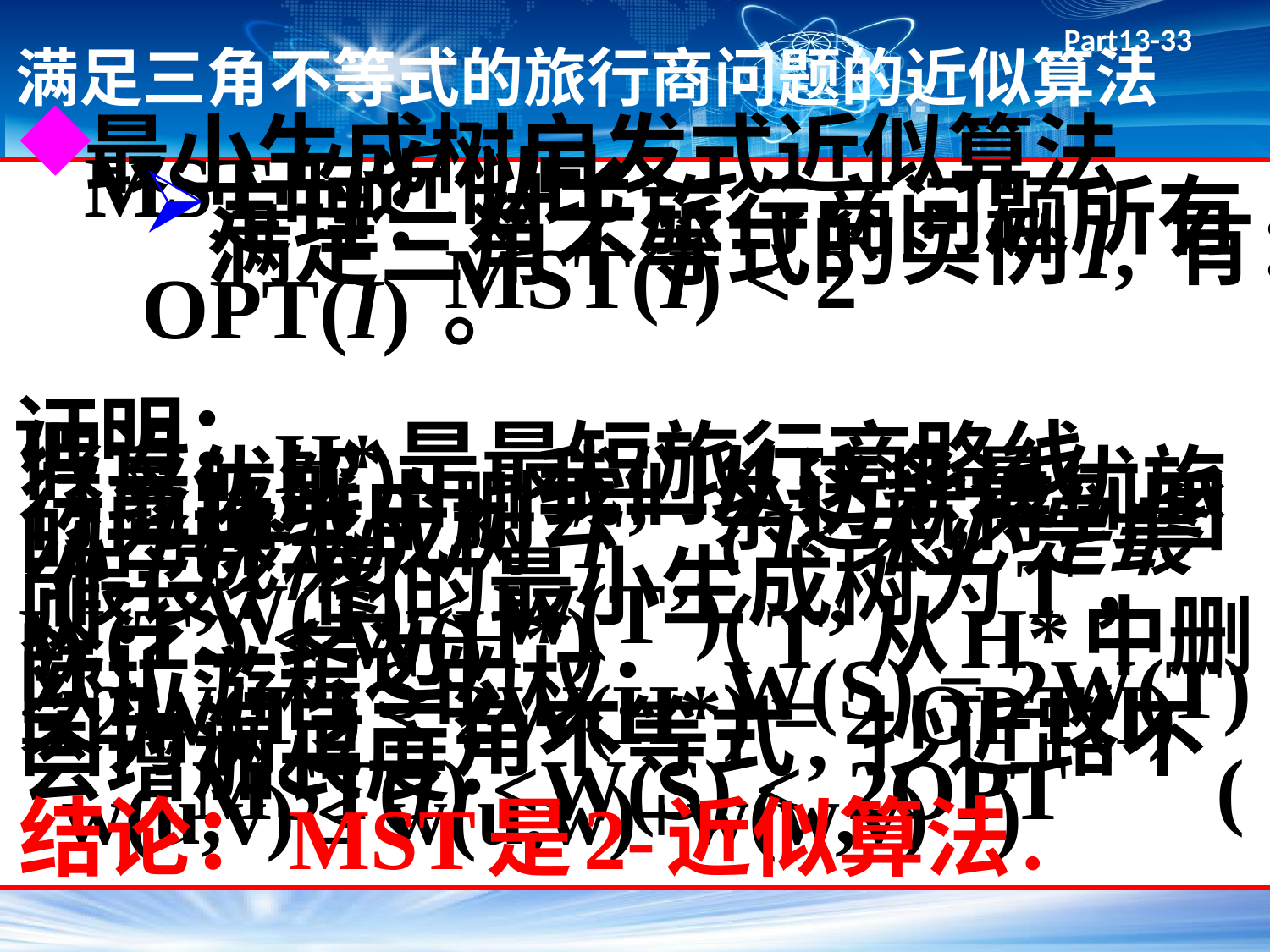

# 满足三角不等式的旅行商问题的近似算法
最小生成树启发式近似算法MST的近似比
定理：对于旅行商问题所有满足三角不等式的实例I, 有：
              MST(I) < 2 OPT(I) 。

证明：
假设:  H*是最短旅行商路线（最优解），我们从这条最优旅行商路线中删去一条边就得到图的一棵生成树 T’（T’未必是最小生成树）
 假设:  图的最小生成树为T，则：W(T) ≤ W(T’)
W(T’) < W(H*)   （T’从H*中删除了一条边）
欧拉游程S的权： W(S) = 2W(T) ≤ 2W(T’) < 2W(H*) = 2 OPT(I)
因为满足三角不等式, 抄近路不会增加长度：
        MST(I) <W(S) <  2OPT       (   w(u,v) ≤ w(u,w)+w(w,v)   )
结论：MST是2-近似算法.